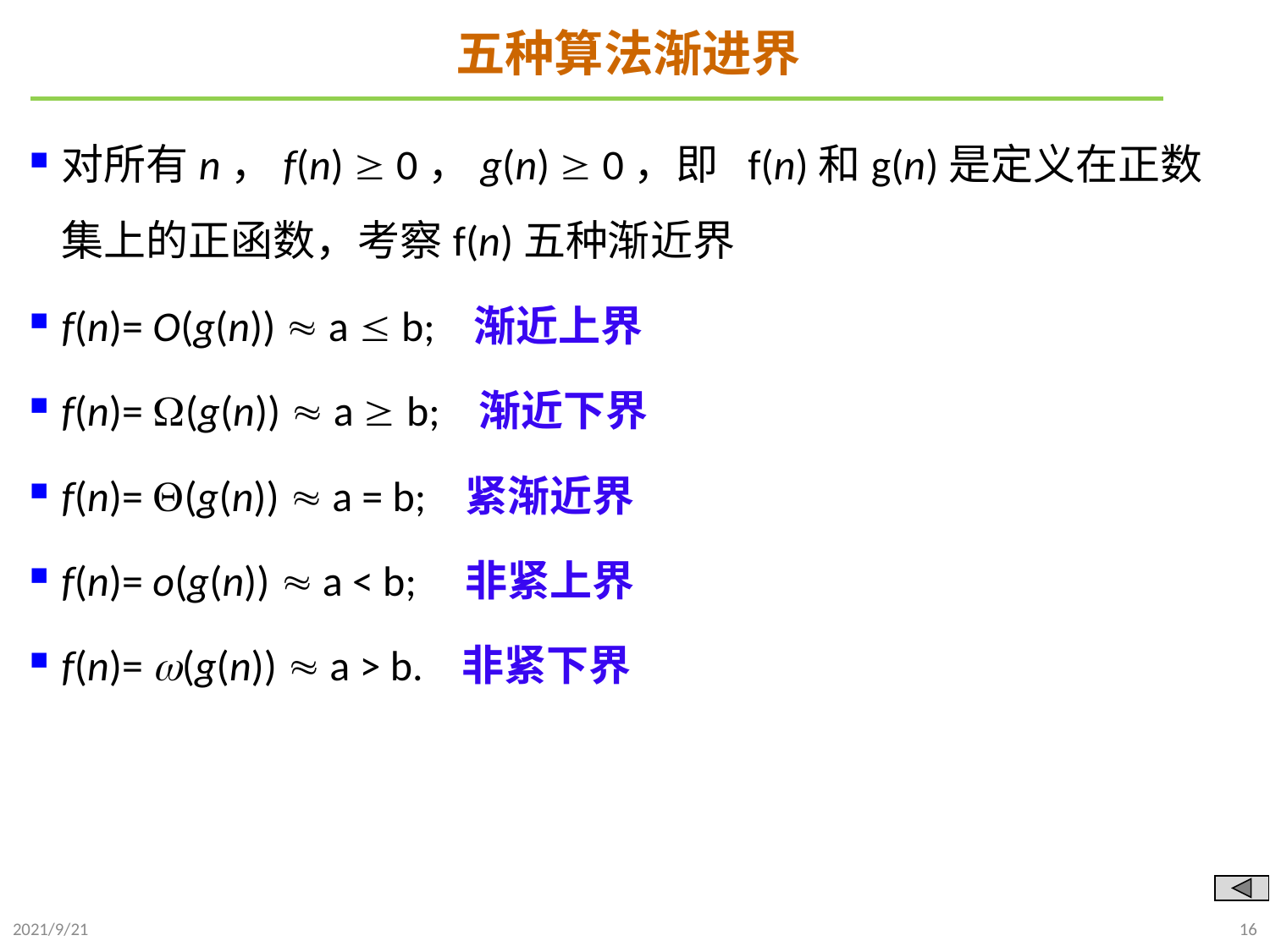

# 五种算法渐进界
对所有n，f(n) ≥ 0，g(n) ≥ 0，即  f(n)和g(n)是定义在正数集上的正函数，考察f(n)五种渐近界
f(n)= O(g(n)) ≈ a ≤ b;   渐近上界
f(n)= Ω(g(n)) ≈ a ≥ b;   渐近下界
f(n)= Θ(g(n)) ≈ a = b;   紧渐近界
f(n)= o(g(n)) ≈ a < b;    非紧上界
f(n)= ω(g(n)) ≈ a > b.   非紧下界

2021/9/21
16